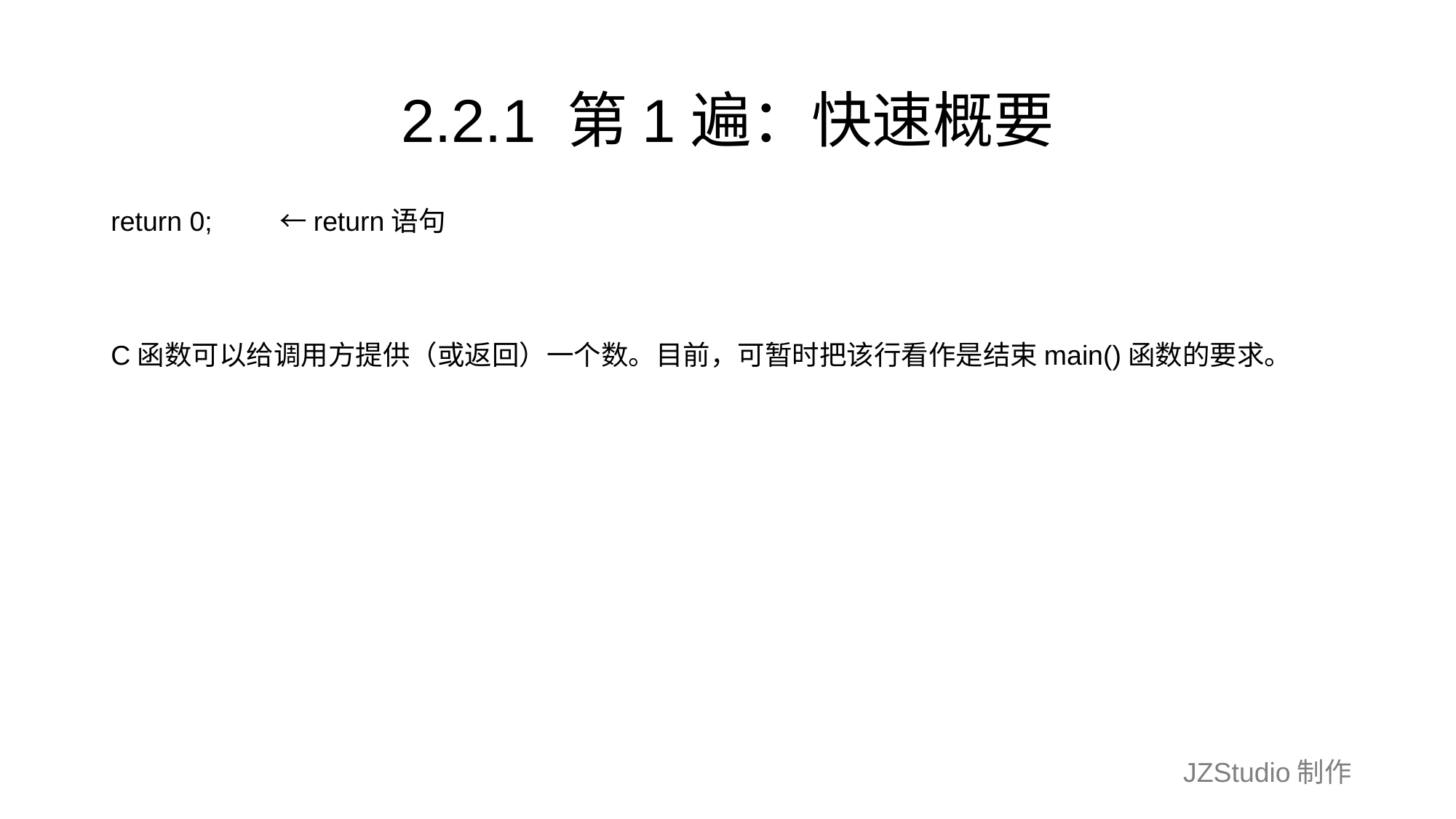

# 2.2.1 第1遍：快速概要
return 0;　　 ←return语句

C函数可以给调用方提供（或返回）一个数。目前，可暂时把该行看作是结束main()函数的要求。